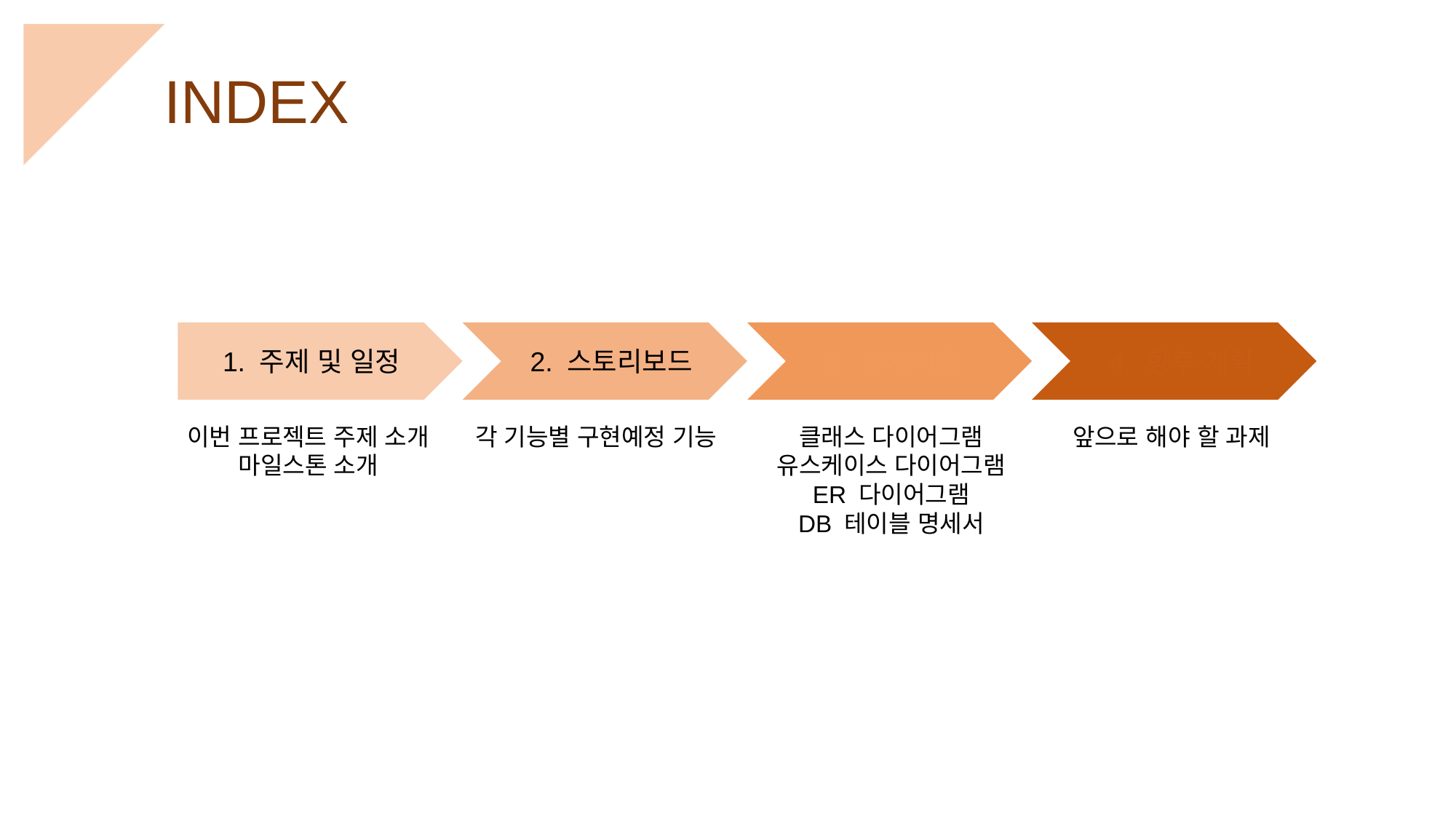

INDEX

1. 주제 및 일정
2. 스토리보드
3. 설계내용
4. 향후 계획
클래스 다이어그램
유스케이스 다이어그램
ER 다이어그램
DB 테이블 명세서
앞으로 해야 할 과제
각 기능별 구현예정 기능
이번 프로젝트 주제 소개
마일스톤 소개